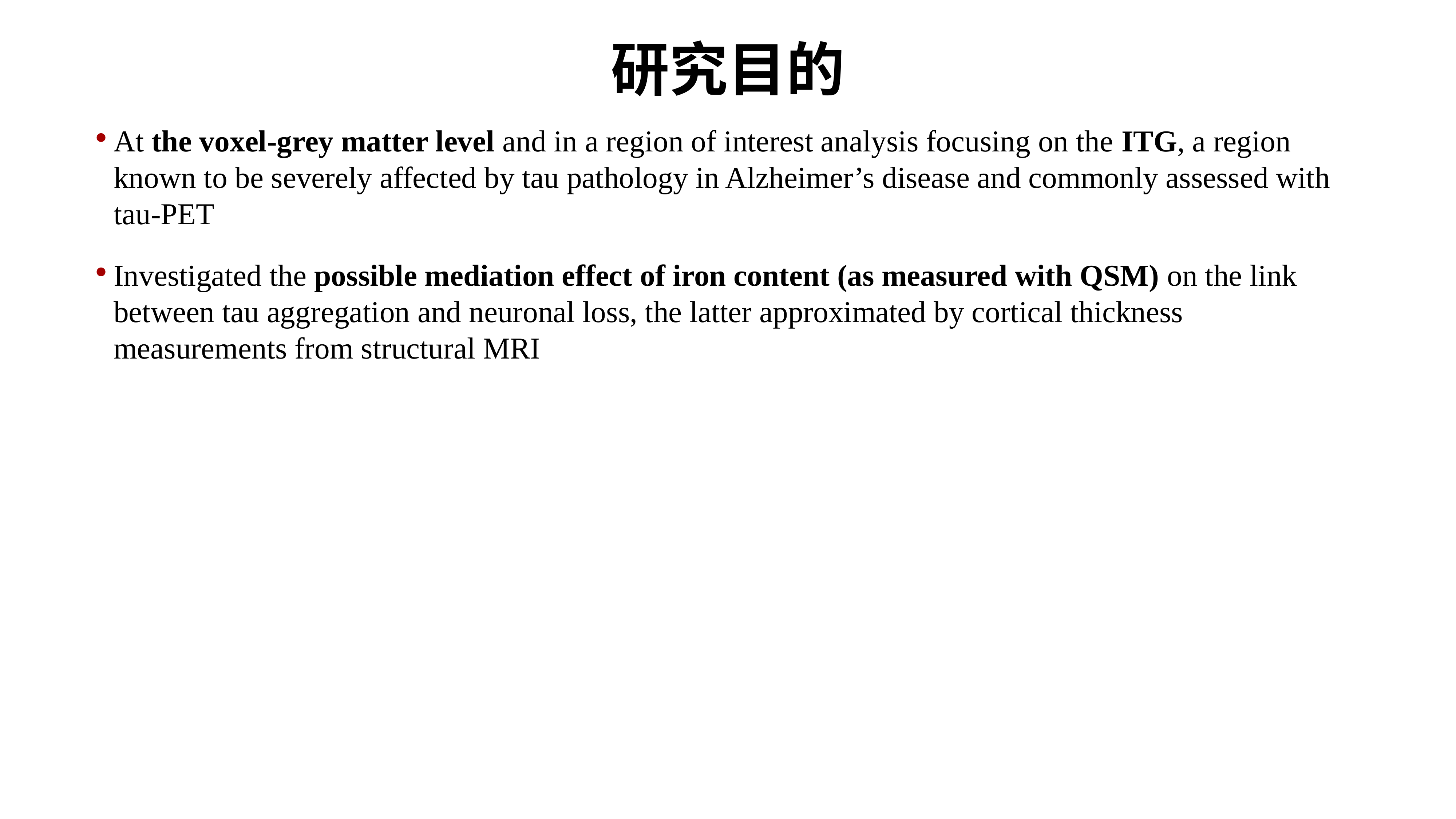

# 研究目的
At the voxel-grey matter level and in a region of interest analysis focusing on the ITG, a region known to be severely affected by tau pathology in Alzheimer’s disease and commonly assessed with tau-PET
Investigated the possible mediation effect of iron content (as measured with QSM) on the link between tau aggregation and neuronal loss, the latter approximated by cortical thickness measurements from structural MRI